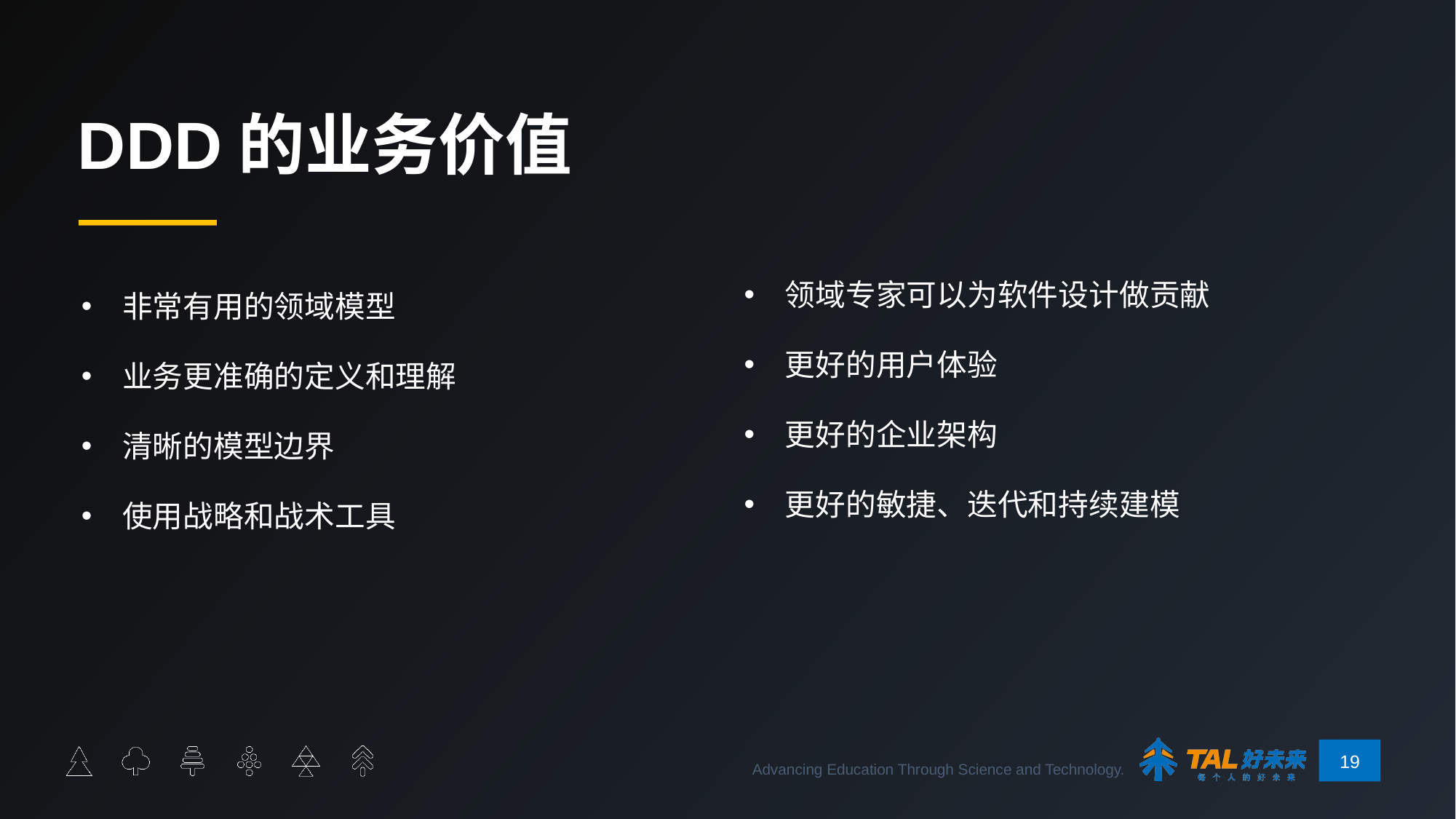

# DDD的业务价值

领域专家可以为软件设计做贡献
更好的用户体验
更好的企业架构
更好的敏捷、迭代和持续建模
非常有用的领域模型
业务更准确的定义和理解
清晰的模型边界
使用战略和战术工具
19